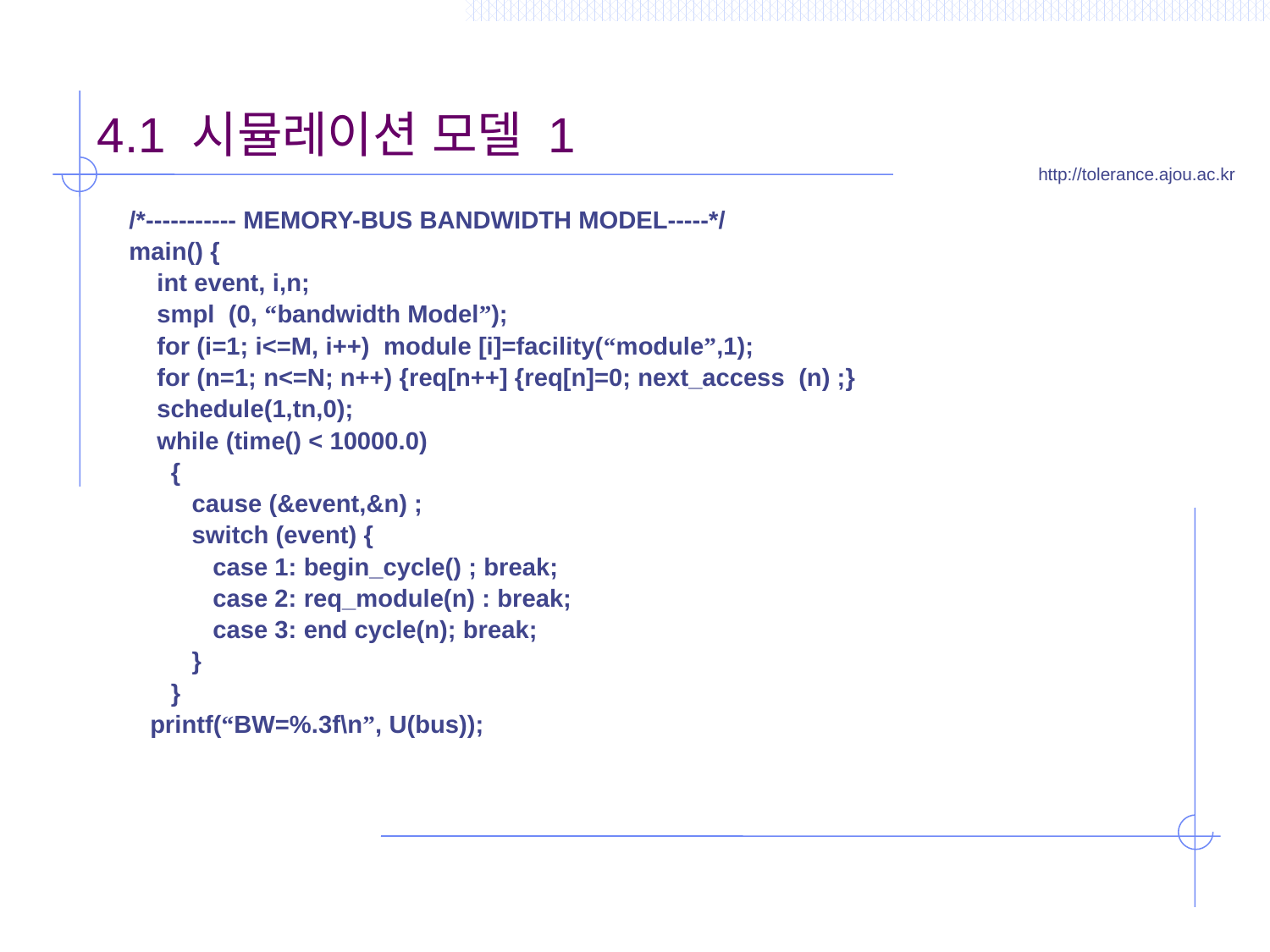

# 4.1 시뮬레이션 모델 1
/*----------- MEMORY-BUS BANDWIDTH MODEL-----*/
main() {
    int event, i,n;
    smpl  (0, “bandwidth Model”);
    for (i=1; i<=M, i++)  module [i]=facility(“module”,1);
    for (n=1; n<=N; n++) {req[n++] {req[n]=0; next_access  (n) ;}
    schedule(1,tn,0);
    while (time() < 10000.0)
      {
         cause (&event,&n) ;
         switch (event) {
            case 1: begin_cycle() ; break;
            case 2: req_module(n) : break;
            case 3: end cycle(n); break;
         }
      }
   printf(“BW=%.3f\n”, U(bus));